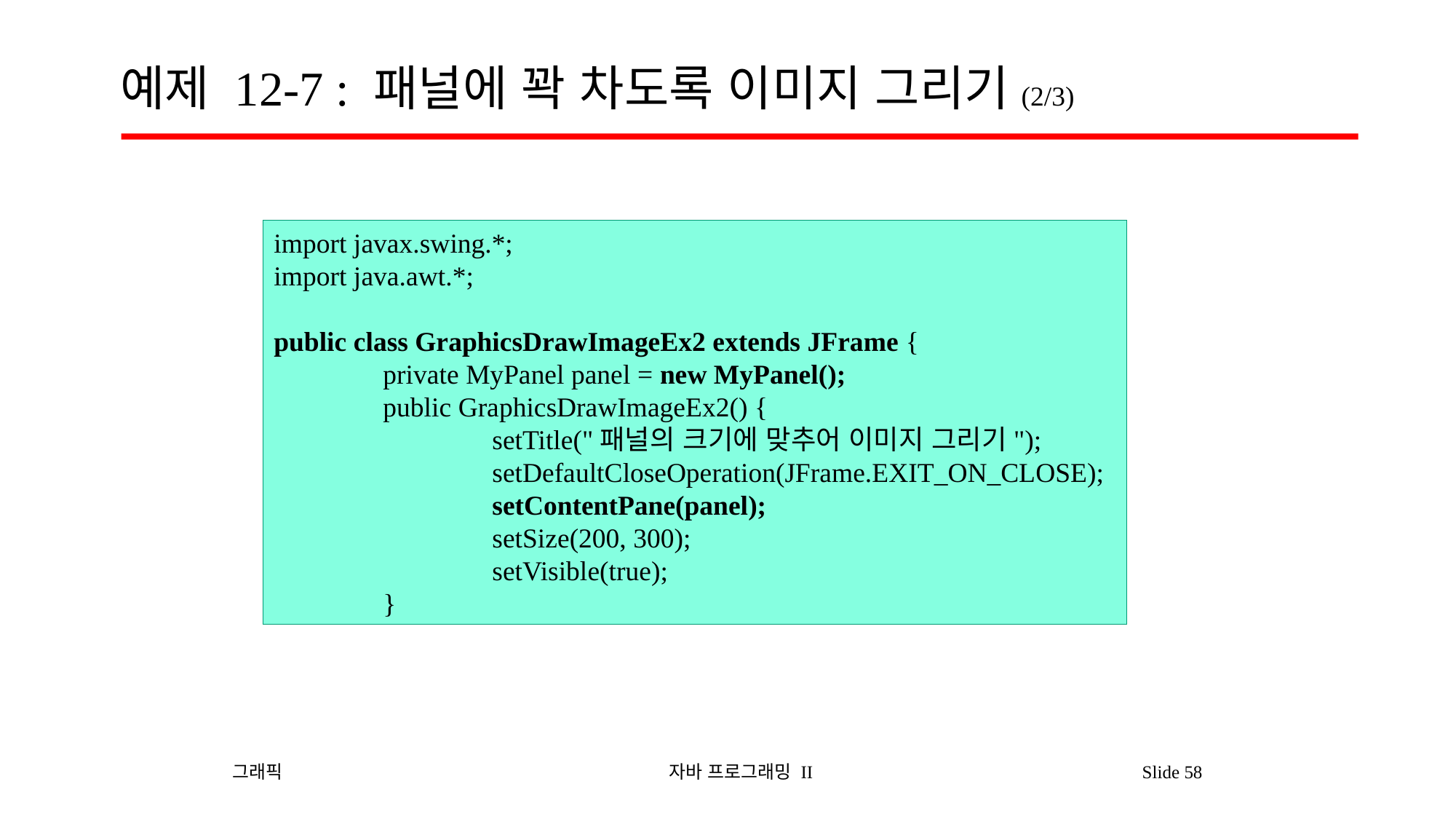

# 예제 12-7 : 패널에 꽉 차도록 이미지 그리기(2/3)
import javax.swing.*;
import java.awt.*;

public class GraphicsDrawImageEx2 extends JFrame {
	private MyPanel panel = new MyPanel();
	public GraphicsDrawImageEx2() {
		setTitle("패널의 크기에 맞추어 이미지 그리기");
		setDefaultCloseOperation(JFrame.EXIT_ON_CLOSE);
		setContentPane(panel);
		setSize(200, 300);
		setVisible(true);
	}